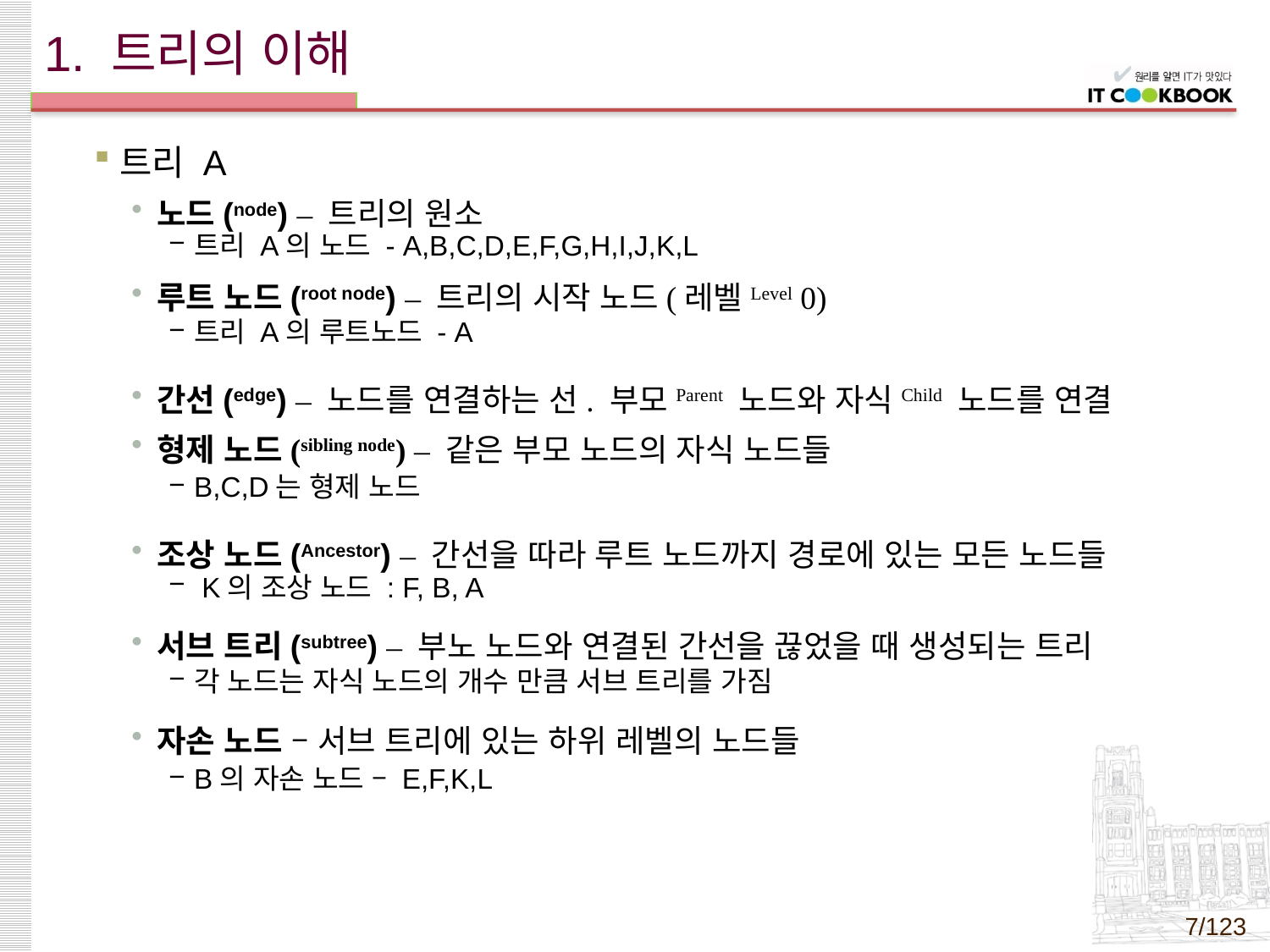

# 1. 트리의 이해
트리 A
노드(node) – 트리의 원소
트리 A의 노드 - A,B,C,D,E,F,G,H,I,J,K,L
루트 노드(root node) – 트리의 시작 노드(레벨Level 0)
트리 A의 루트노드 - A
간선(edge) – 노드를 연결하는 선. 부모Parent 노드와 자식Child 노드를 연결
형제 노드(sibling node) – 같은 부모 노드의 자식 노드들
B,C,D는 형제 노드
조상 노드(Ancestor) – 간선을 따라 루트 노드까지 경로에 있는 모든 노드들
 K의 조상 노드 : F, B, A
서브 트리(subtree) – 부노 노드와 연결된 간선을 끊었을 때 생성되는 트리
각 노드는 자식 노드의 개수 만큼 서브 트리를 가짐
자손 노드 – 서브 트리에 있는 하위 레벨의 노드들
B의 자손 노드 – E,F,K,L